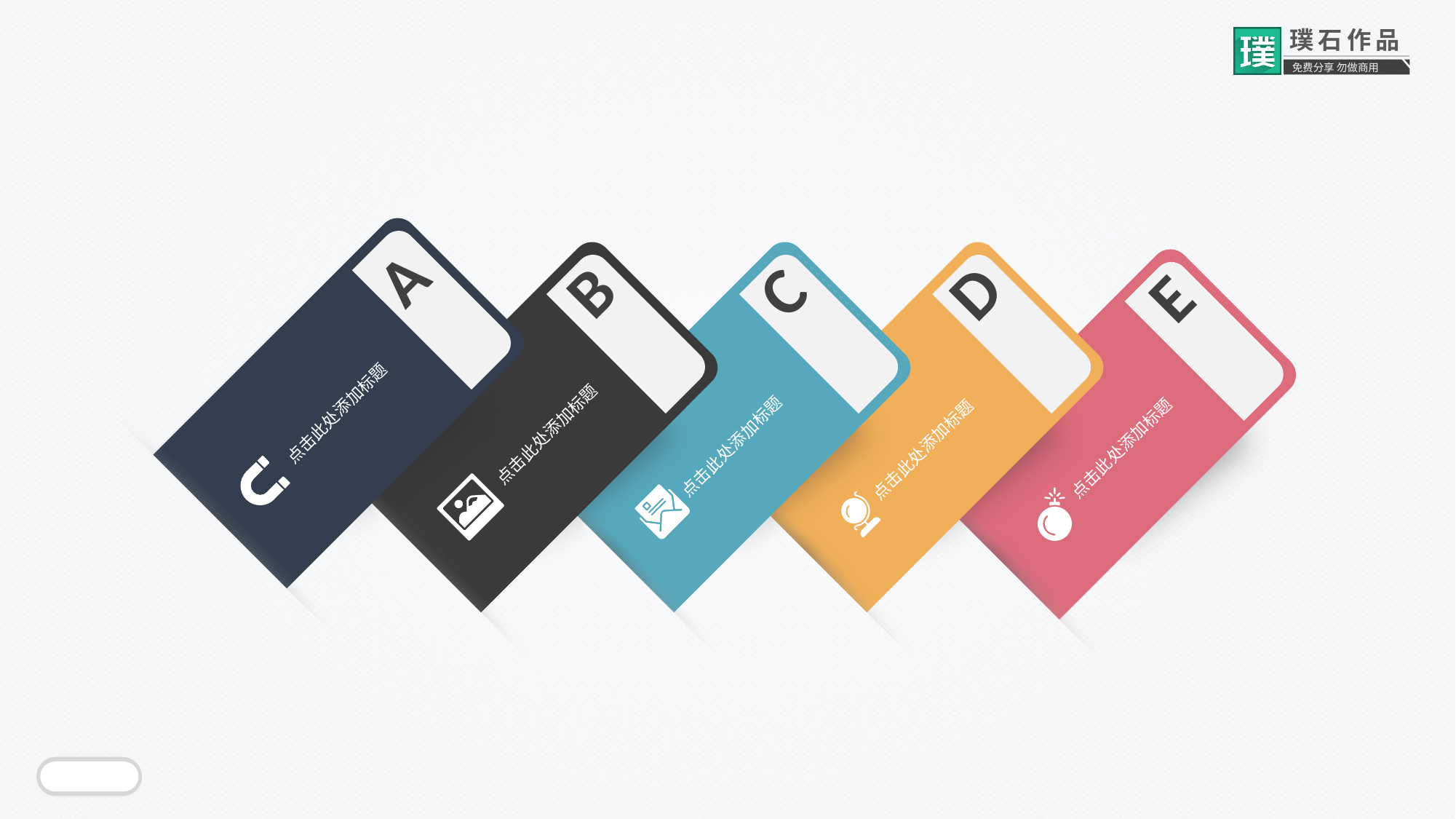

A
点击此处添加标题

D

点击此处添加标题

C

点击此处添加标题

B

点击此处添加标题

E

点击此处添加标题